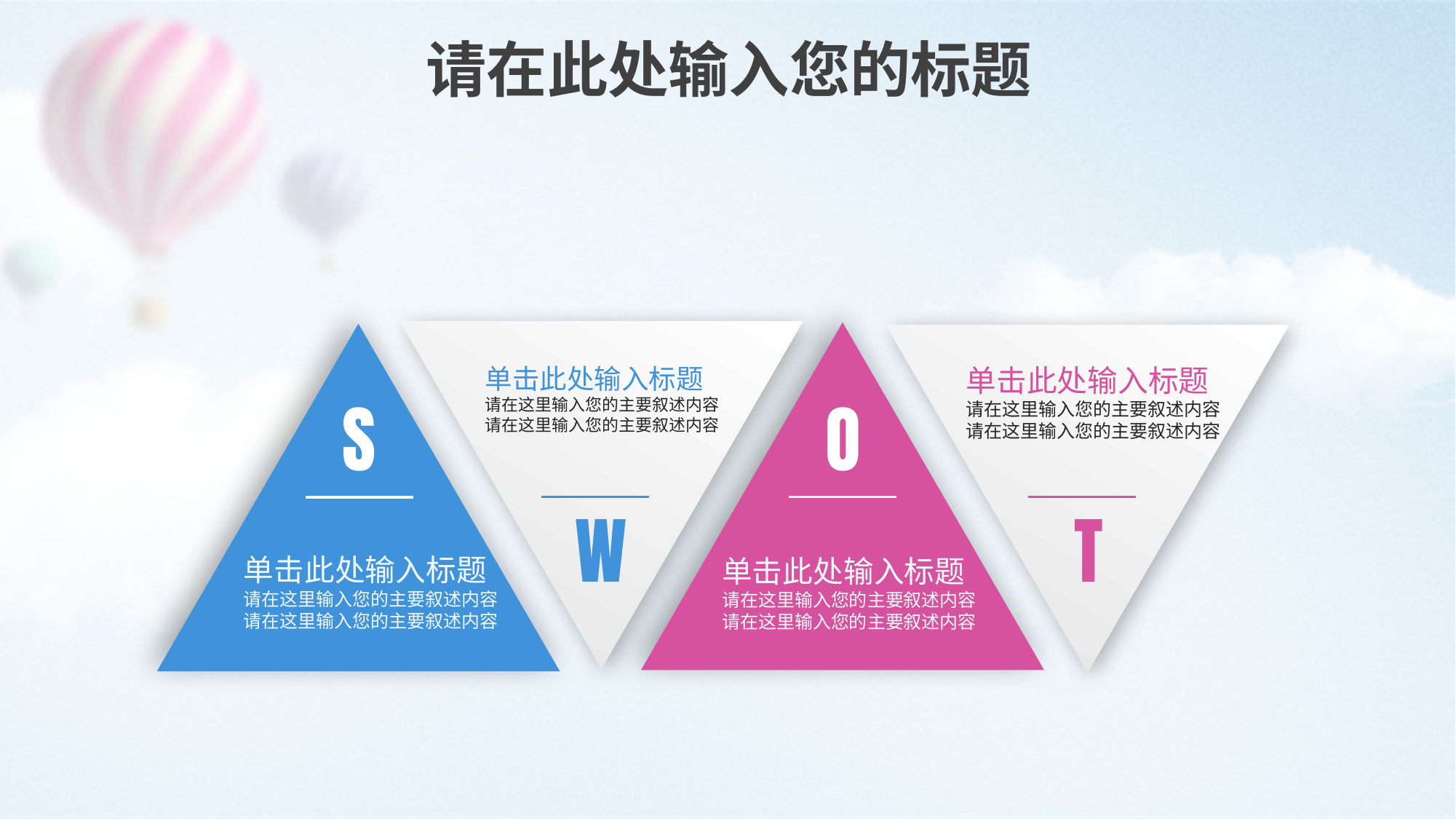

请在此处输入您的标题

单击此处输入标题
请在这里输入您的主要叙述内容
请在这里输入您的主要叙述内容

  W

  O
单击此处输入标题
请在这里输入您的主要叙述内容
请在这里输入您的主要叙述内容

  S
单击此处输入标题
请在这里输入您的主要叙述内容
请在这里输入您的主要叙述内容

单击此处输入标题
请在这里输入您的主要叙述内容
请在这里输入您的主要叙述内容

  T